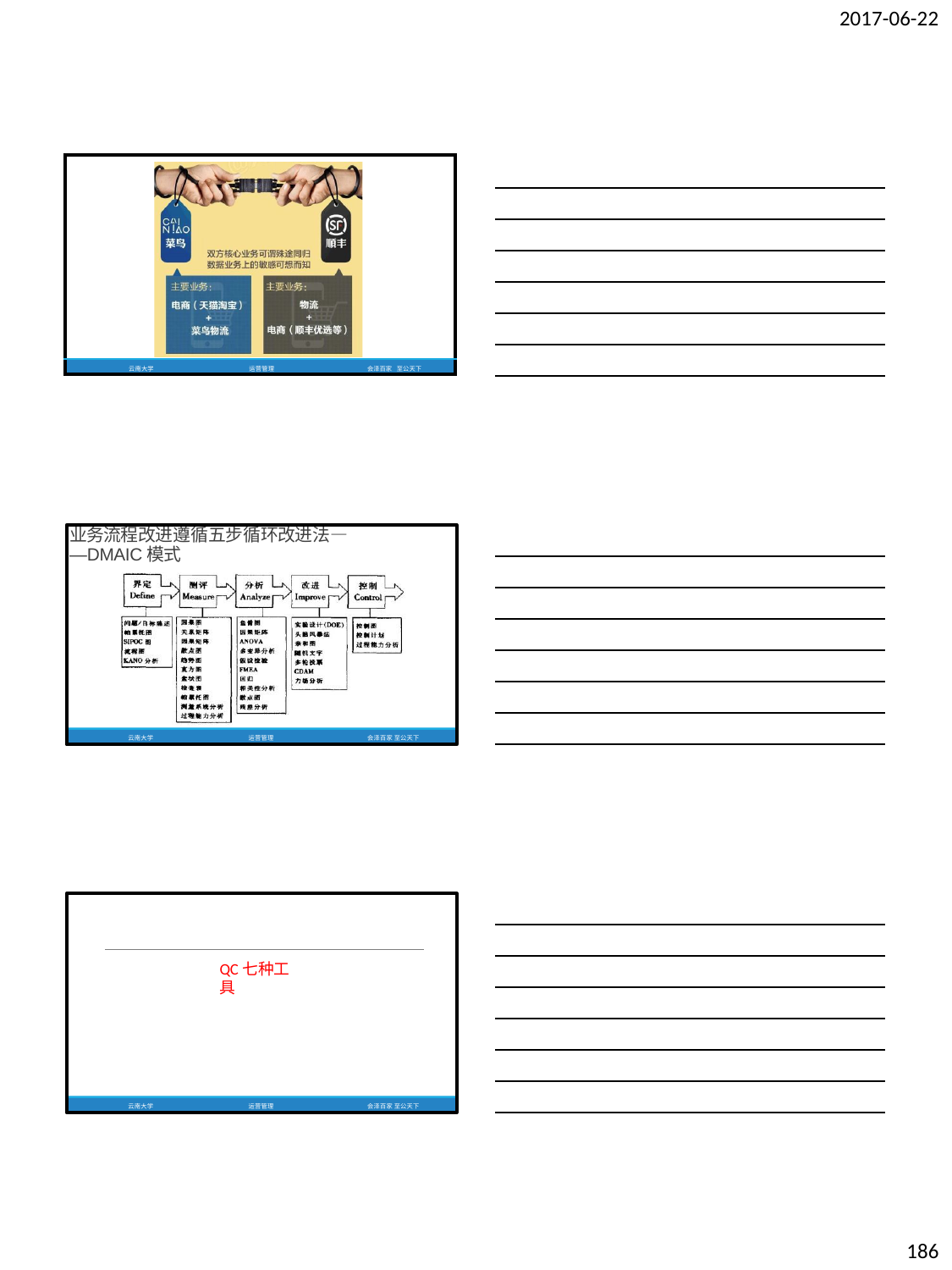

2017-06-22
|  |  |  |  |
| --- | --- | --- | --- |
| 云南大学 | 运营管理 | 会泽百家 | 至公天下 |

业务流程改进遵循五步循环改进法—
—DMAIC模式

云南大学
运营管理
会泽百家 至公天下

QC七种工具

云南大学
运营管理
会泽百家 至公天下

186